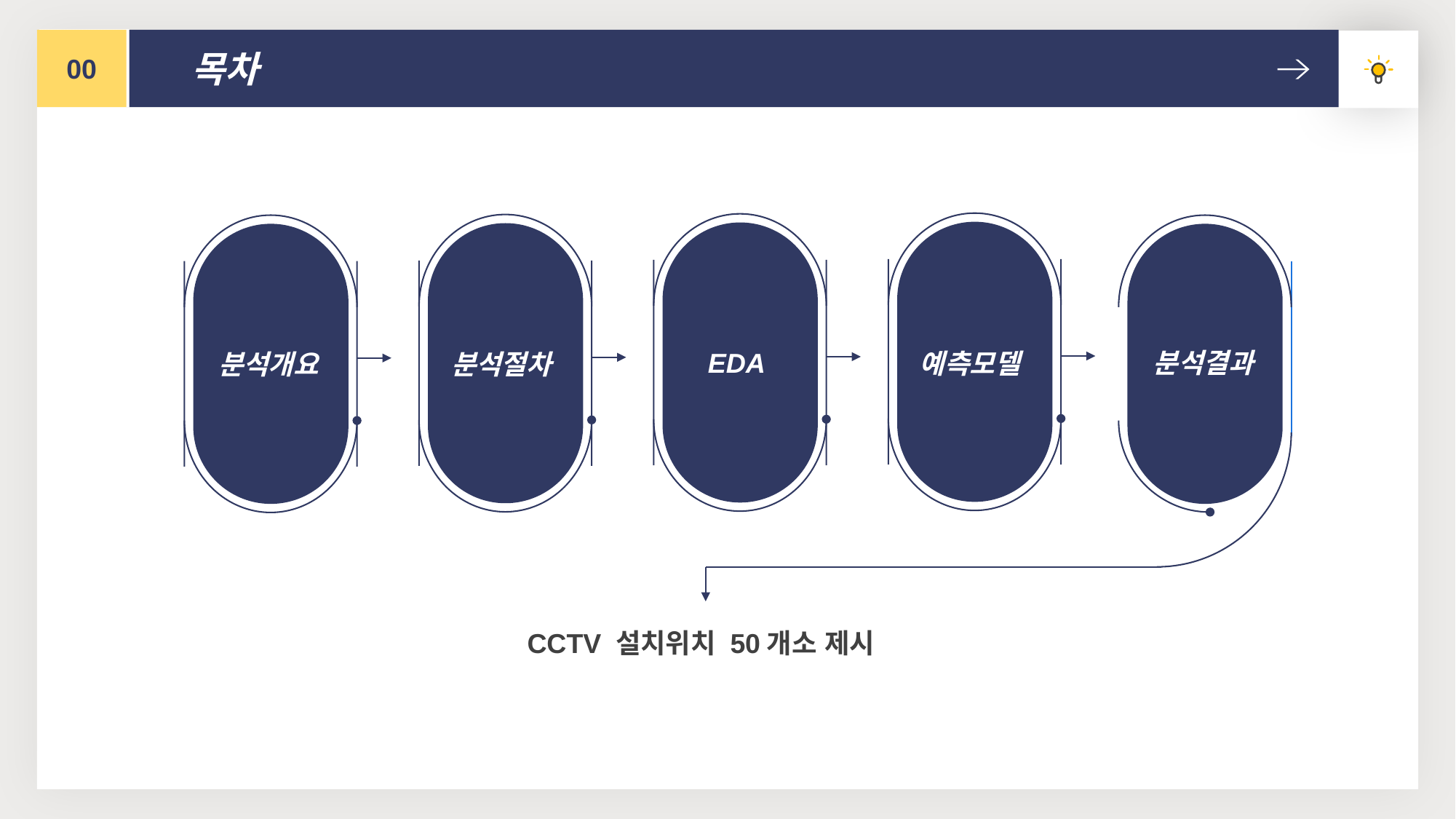

00
목차

EDA
분석결과
예측모델
분석개요
분석절차
CCTV 설치위치 50개소 제시